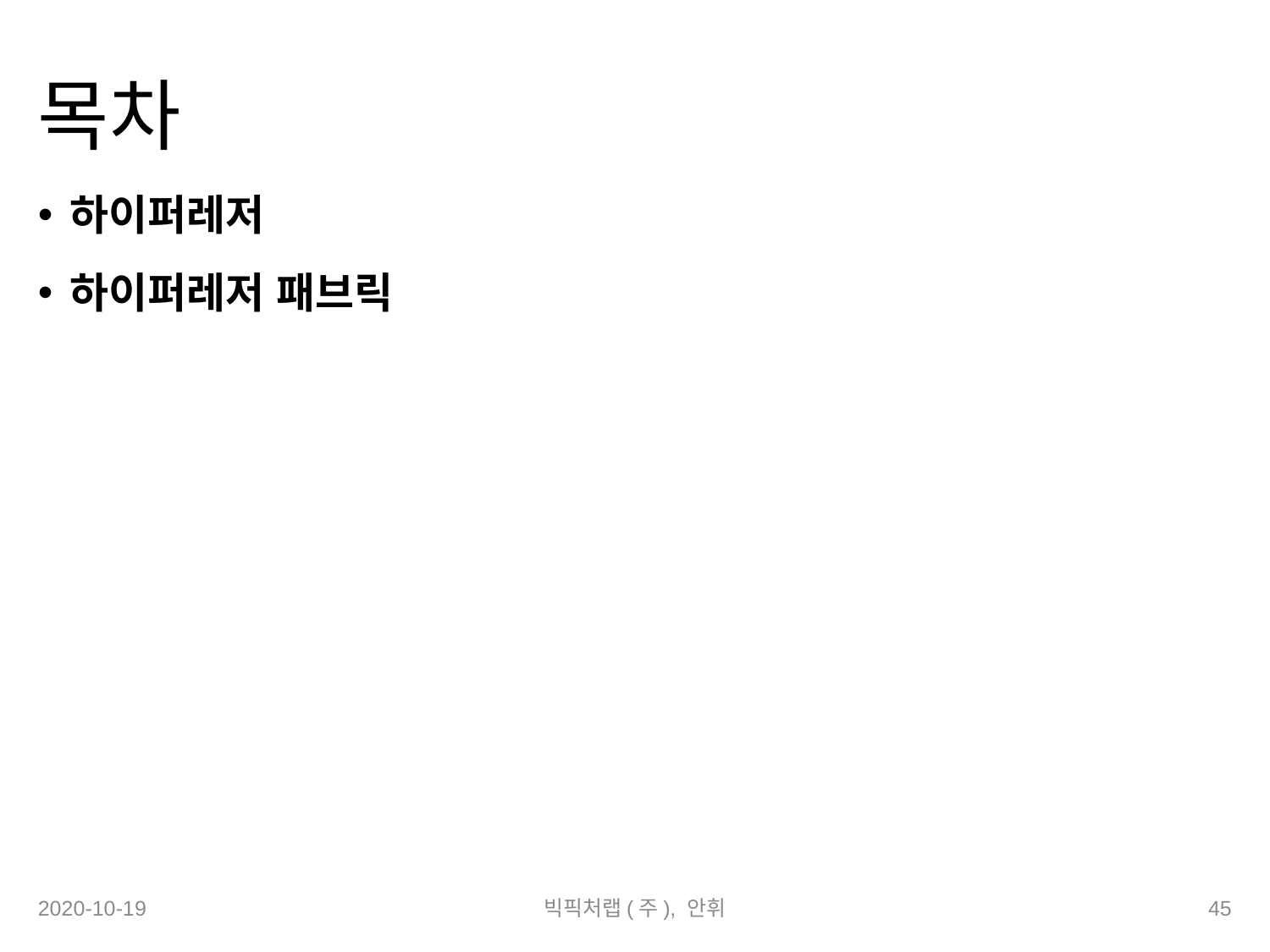

# 목차
하이퍼레저
하이퍼레저 패브릭

45
2020-10-19
빅픽처랩(주), 안휘